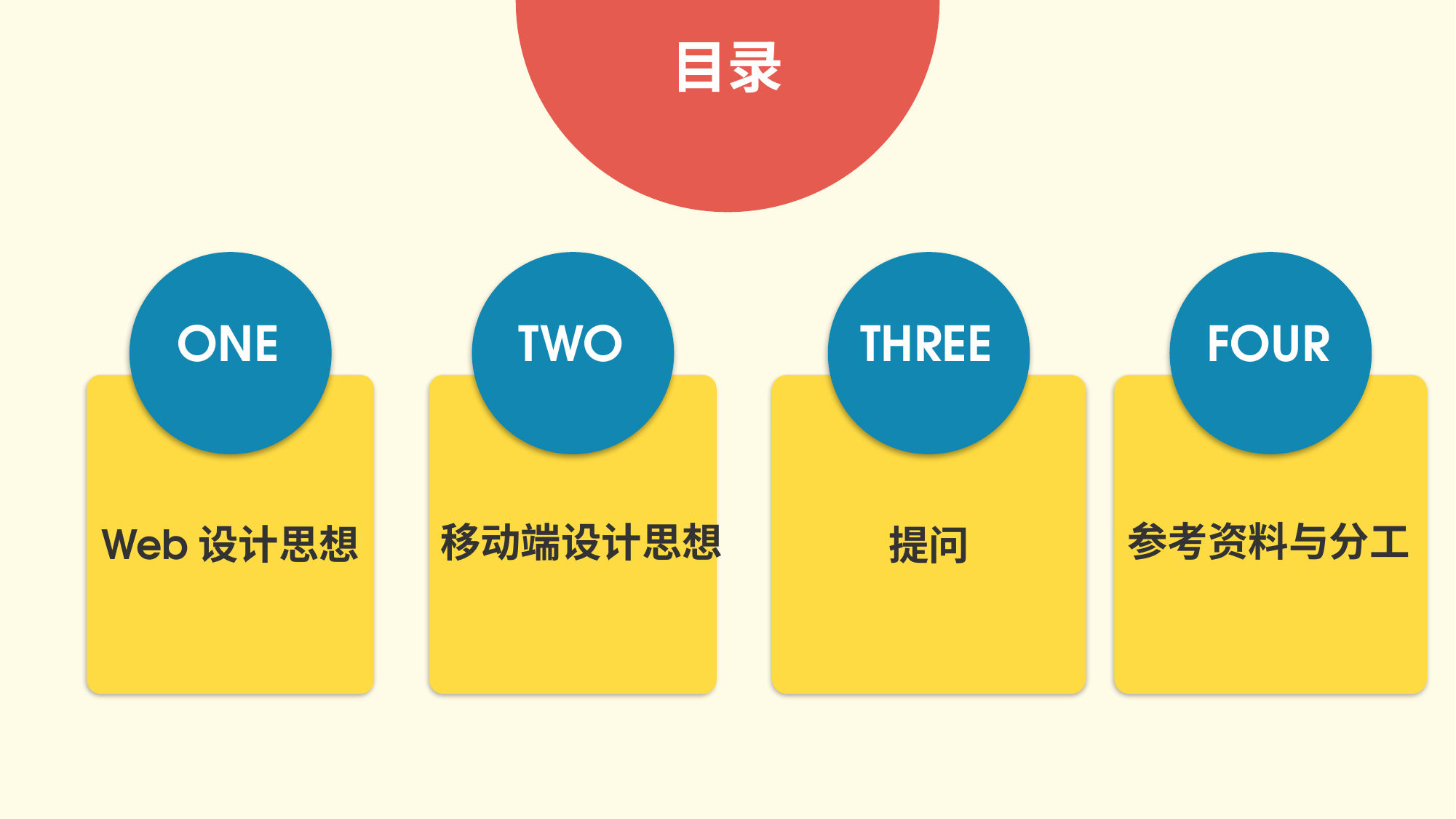

目录

FOUR

THREE

ONE

TWO

参考资料与分工
移动端设计思想
Web设计思想
提问